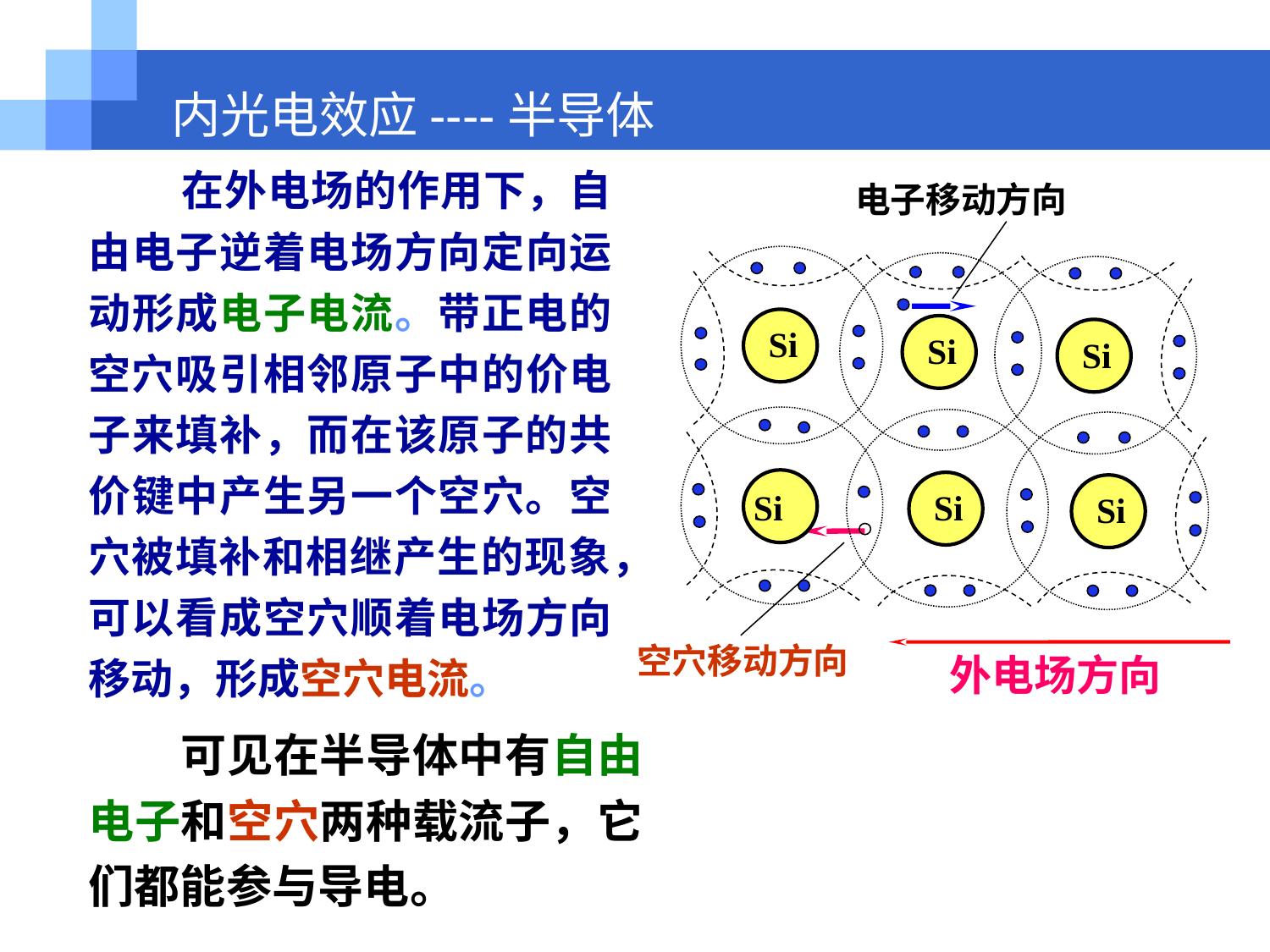

内光电效应----半导体
电子移动方向
　　在外电场的作用下，自由电子逆着电场方向定向运动形成电子电流。带正电的空穴吸引相邻原子中的价电子来填补，而在该原子的共价键中产生另一个空穴。空穴被填补和相继产生的现象，可以看成空穴顺着电场方向移动，形成空穴电流。

Si

Si

Si

Si
Si
Si
Si

空穴移动方向

外电场方向
　　可见在半导体中有自由电子和空穴两种载流子，它们都能参与导电。